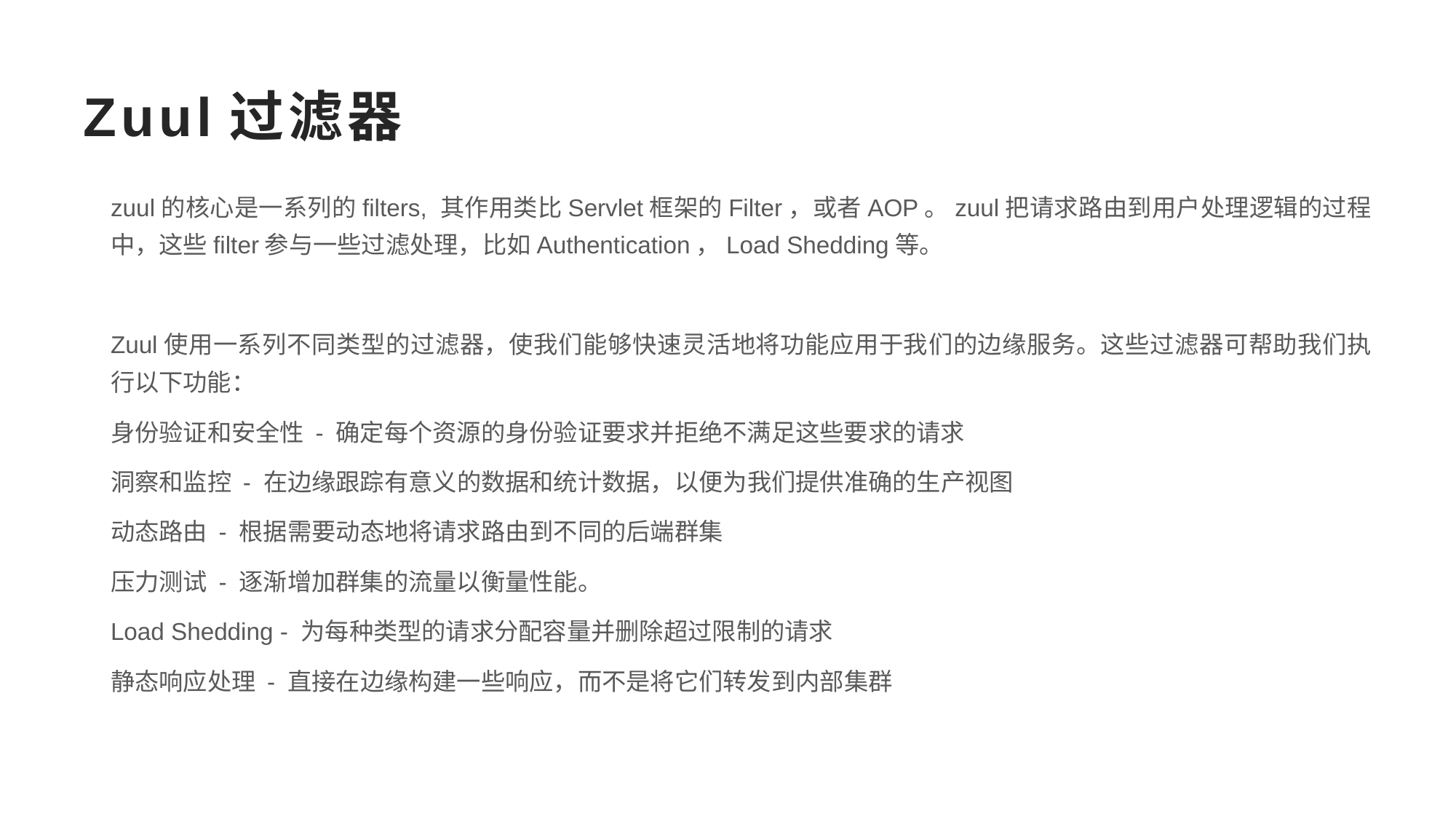

Zuul过滤器
zuul的核心是一系列的filters, 其作用类比Servlet框架的Filter，或者AOP。zuul把请求路由到用户处理逻辑的过程中，这些filter参与一些过滤处理，比如Authentication，Load Shedding等。

Zuul使用一系列不同类型的过滤器，使我们能够快速灵活地将功能应用于我们的边缘服务。这些过滤器可帮助我们执行以下功能：
身份验证和安全性 - 确定每个资源的身份验证要求并拒绝不满足这些要求的请求
洞察和监控 - 在边缘跟踪有意义的数据和统计数据，以便为我们提供准确的生产视图
动态路由 - 根据需要动态地将请求路由到不同的后端群集
压力测试 - 逐渐增加群集的流量以衡量性能。
Load Shedding - 为每种类型的请求分配容量并删除超过限制的请求
静态响应处理 - 直接在边缘构建一些响应，而不是将它们转发到内部集群